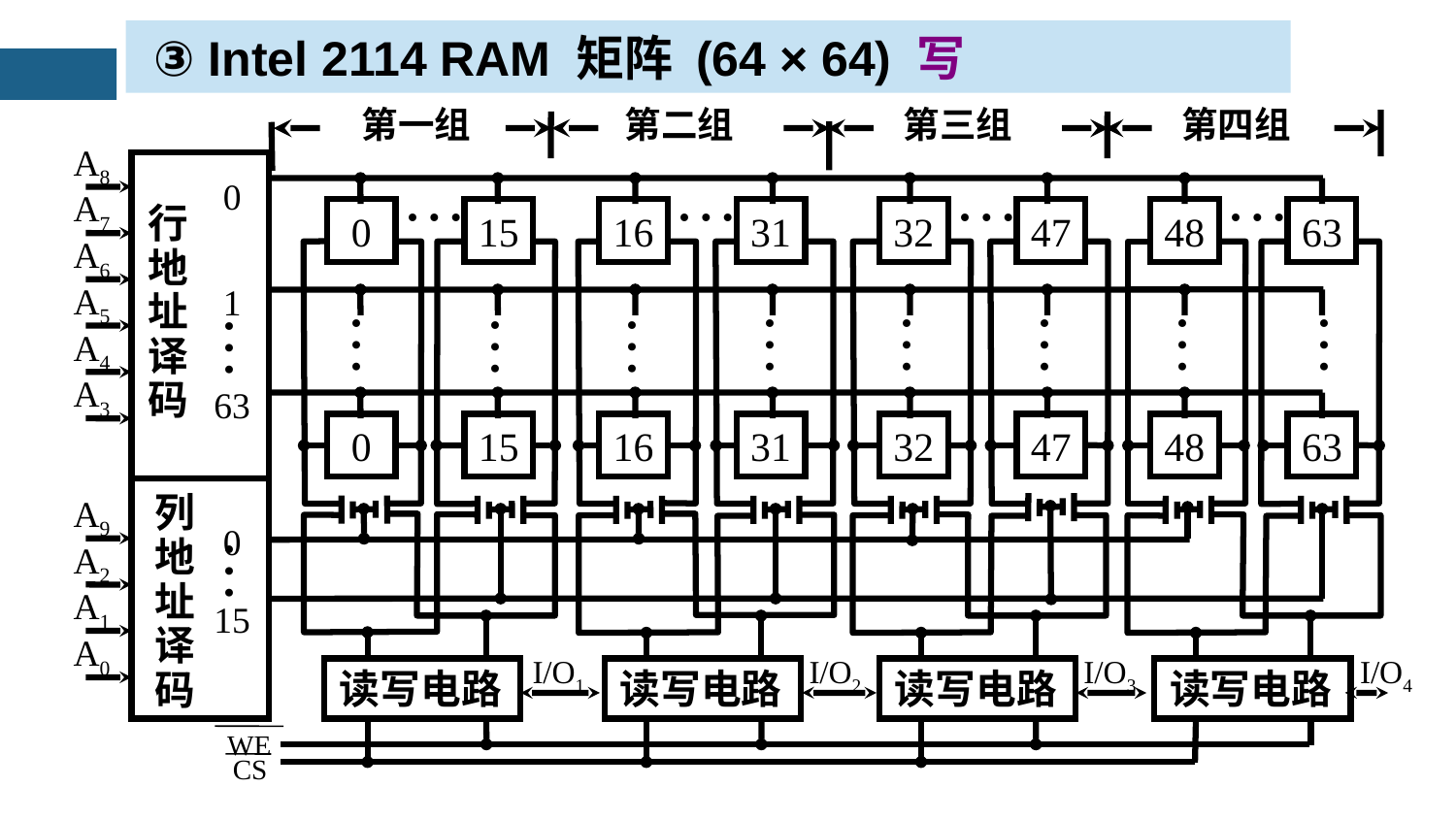

③ Intel 2114 RAM 矩阵 (64 × 64) 写
第一组
第二组
第三组
第四组

A8
A7
A6
A5
A4
A3
A9
A2
A1
A0
…
…
…
…

0

行
0
15
16
31
32
47
48
63

地

1
址

…
…
…
…
…
…
…
…
…
译

码

63

0
15
16
31
32
47
48
63

列

0

地

…

址

15

译

I/O1
I/O2
I/O3
I/O4
读写电路
读写电路
读写电路
读写电路
码

WE

CS